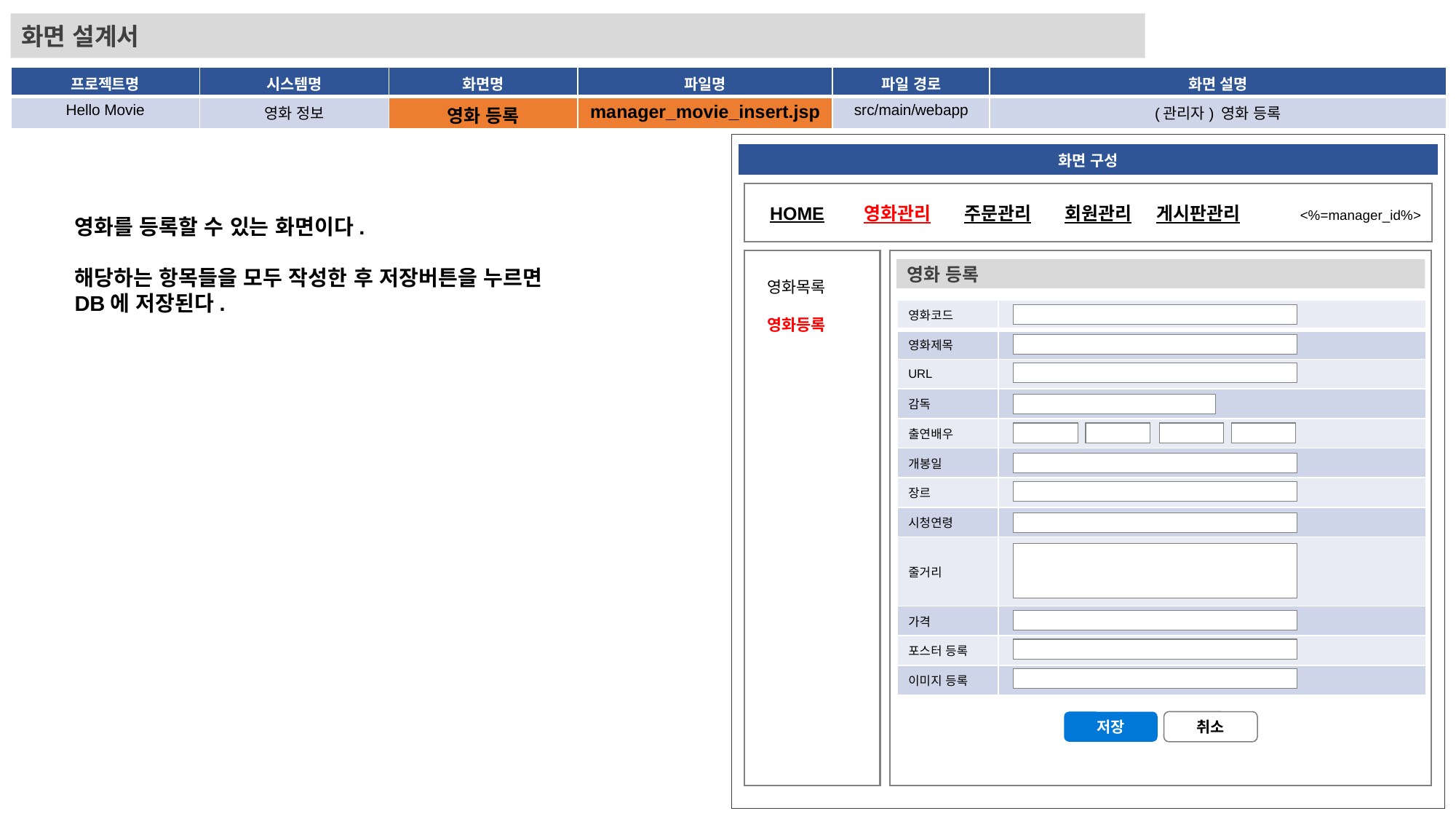

화면 설계서
| 프로젝트명 | 시스템명 | 화면명 | 파일명 | 파일 경로 | 화면 설명 |
| --- | --- | --- | --- | --- | --- |
| Hello Movie | 영화 정보 | 영화 등록 | manager\_movie\_insert.jsp | src/main/webapp | (관리자) 영화 등록 |

| 화면 구성 |
| --- |

HOME
영화관리
주문관리
회원관리
게시판관리
<%=manager_id%>
영화를 등록할 수 있는 화면이다.

해당하는 항목들을 모두 작성한 후 저장버튼을 누르면
DB에 저장된다.

영화 등록
영화목록

영화등록
| 영화코드 |  |
| --- | --- |
| 영화제목 |  |
| URL |  |
| 감독 |  |
| 출연배우 |  |
| 개봉일 |  |
| 장르 |  |
| 시청연령 |  |
| 줄거리 |  |
| 가격 |  |
| 포스터 등록 |  |
| 이미지 등록 |  |

저장
취소